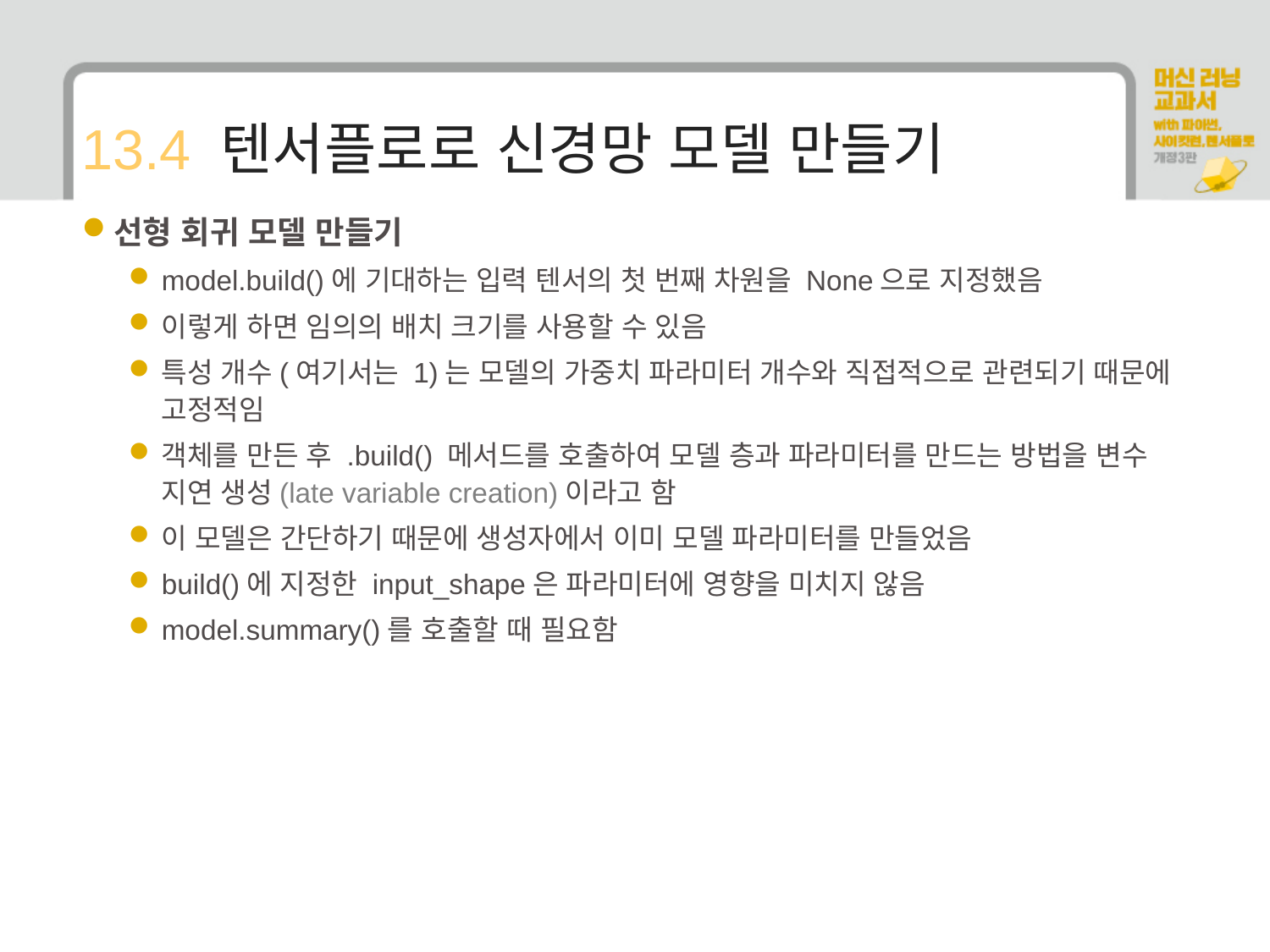

# 13.4 텐서플로로 신경망 모델 만들기
선형 회귀 모델 만들기
model.build()에 기대하는 입력 텐서의 첫 번째 차원을 None으로 지정했음
이렇게 하면 임의의 배치 크기를 사용할 수 있음
특성 개수(여기서는 1)는 모델의 가중치 파라미터 개수와 직접적으로 관련되기 때문에 고정적임
객체를 만든 후 .build() 메서드를 호출하여 모델 층과 파라미터를 만드는 방법을 변수 지연 생성(late variable creation)이라고 함
이 모델은 간단하기 때문에 생성자에서 이미 모델 파라미터를 만들었음
build()에 지정한 input_shape은 파라미터에 영향을 미치지 않음
model.summary()를 호출할 때 필요함